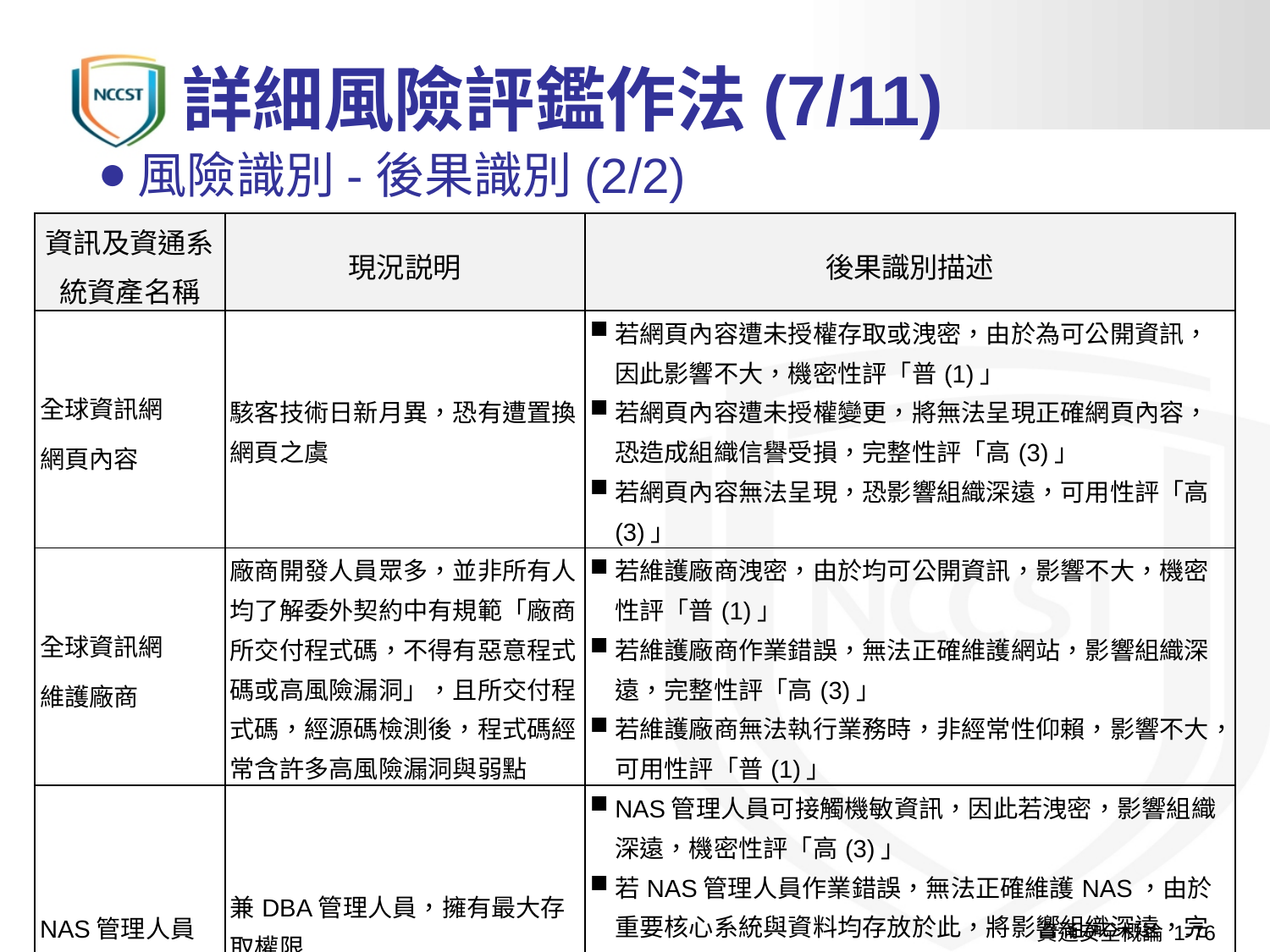

# 詳細風險評鑑作法(7/11)
風險識別-後果識別(2/2)

| 資訊及資通系統資產名稱 | 現況説明 | 後果識別描述 |
| --- | --- | --- |
| 全球資訊網 網頁內容 | 駭客技術日新月異，恐有遭置換網頁之虞 | 若網頁內容遭未授權存取或洩密，由於為可公開資訊，因此影響不大，機密性評「普(1)」 若網頁內容遭未授權變更，將無法呈現正確網頁內容，恐造成組織信譽受損，完整性評「高(3)」 若網頁內容無法呈現，恐影響組織深遠，可用性評「高(3)」 |
| 全球資訊網 維護廠商 | 廠商開發人員眾多，並非所有人均了解委外契約中有規範「廠商所交付程式碼，不得有惡意程式碼或高風險漏洞」，且所交付程式碼，經源碼檢測後，程式碼經常含許多高風險漏洞與弱點 | 若維護廠商洩密，由於均可公開資訊，影響不大，機密性評「普(1)」 若維護廠商作業錯誤，無法正確維護網站，影響組織深遠，完整性評「高(3)」 若維護廠商無法執行業務時，非經常性仰賴，影響不大，可用性評「普(1)」 |
| NAS管理人員 | 兼DBA管理人員，擁有最大存取權限 | NAS管理人員可接觸機敏資訊，因此若洩密，影響組織深遠，機密性評「高(3)」 若NAS管理人員作業錯誤，無法正確維護NAS，由於重要核心系統與資料均存放於此，將影響組織深遠，完整性評「高(3)」 若NAS管理人員無法執行業務時，由於非常仰賴該員，恐影響組織業務，可用性評「高(3)」 |